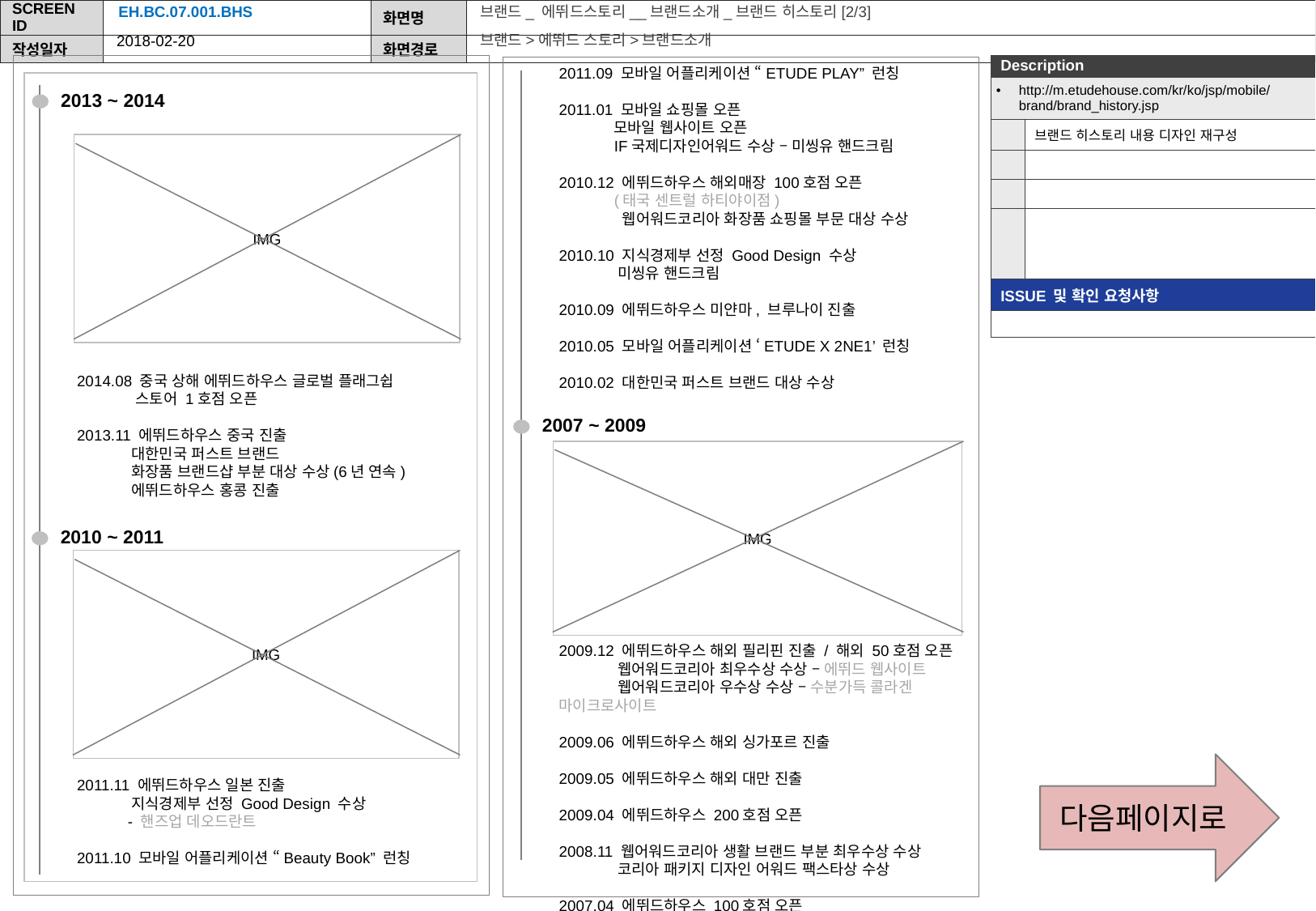

EH.BC.07.001.BHS
브랜드_ 에뛰드스토리__브랜드소개_브랜드 히스토리[2/3]
브랜드>에뛰드 스토리>브랜드소개
2018-02-20
| Description |  |
| --- | --- |
| http://m.etudehouse.com/kr/ko/jsp/mobile/brand/brand\_history.jsp |  |
|  | 브랜드 히스토리 내용 디자인 재구성 |
|  |  |
|  |  |
|  |  |
| ISSUE 및 확인 요청사항 |  |
|  |  |

2011.09 모바일 어플리케이션 “ETUDE PLAY” 런칭

2011.01 모바일 쇼핑몰 오픈
            모바일 웹사이트 오픈
             IF국제디자인어워드 수상 – 미씽유 핸드크림

2010.12 에뛰드하우스 해외매장 100호점 오픈
             (태국 센트럴 하티야이점)
              웹어워드코리아 화장품 쇼핑몰 부문 대상 수상

2010.10 지식경제부 선정 Good Design 수상
             미씽유 핸드크림

2010.09 에뛰드하우스 미얀마, 브루나이 진출

2010.05 모바일 어플리케이션 ‘ETUDE X 2NE1’ 런칭

2010.02 대한민국 퍼스트 브랜드 대상 수상

2013 ~ 2014

IMG
2014.08 중국 상해 에뛰드하우스 글로벌 플래그쉽
             스토어 1호점 오픈

2013.11 에뛰드하우스 중국 진출
            대한민국 퍼스트 브랜드
            화장품 브랜드샵 부분 대상 수상(6년 연속)
            에뛰드하우스 홍콩 진출
2007 ~ 2009

IMG
2010 ~ 2011

IMG
2009.12 에뛰드하우스 해외 필리핀 진출 / 해외 50호점 오픈
             웹어워드코리아 최우수상 수상 – 에뛰드 웹사이트
             웹어워드코리아 우수상 수상 – 수분가득 콜라겐 마이크로사이트

2009.06 에뛰드하우스 해외 싱가포르 진출

2009.05 에뛰드하우스 해외 대만 진출

2009.04 에뛰드하우스 200호점 오픈

2008.11 웹어워드코리아 생활 브랜드 부분 최우수상 수상
             코리아 패키지 디자인 어워드 팩스타상 수상

2007.04 에뛰드하우스 100호점 오픈
다음페이지로
2011.11 에뛰드하우스 일본 진출
            지식경제부 선정 Good Design 수상
            - 핸즈업 데오드란트

2011.10 모바일 어플리케이션 “Beauty Book” 런칭